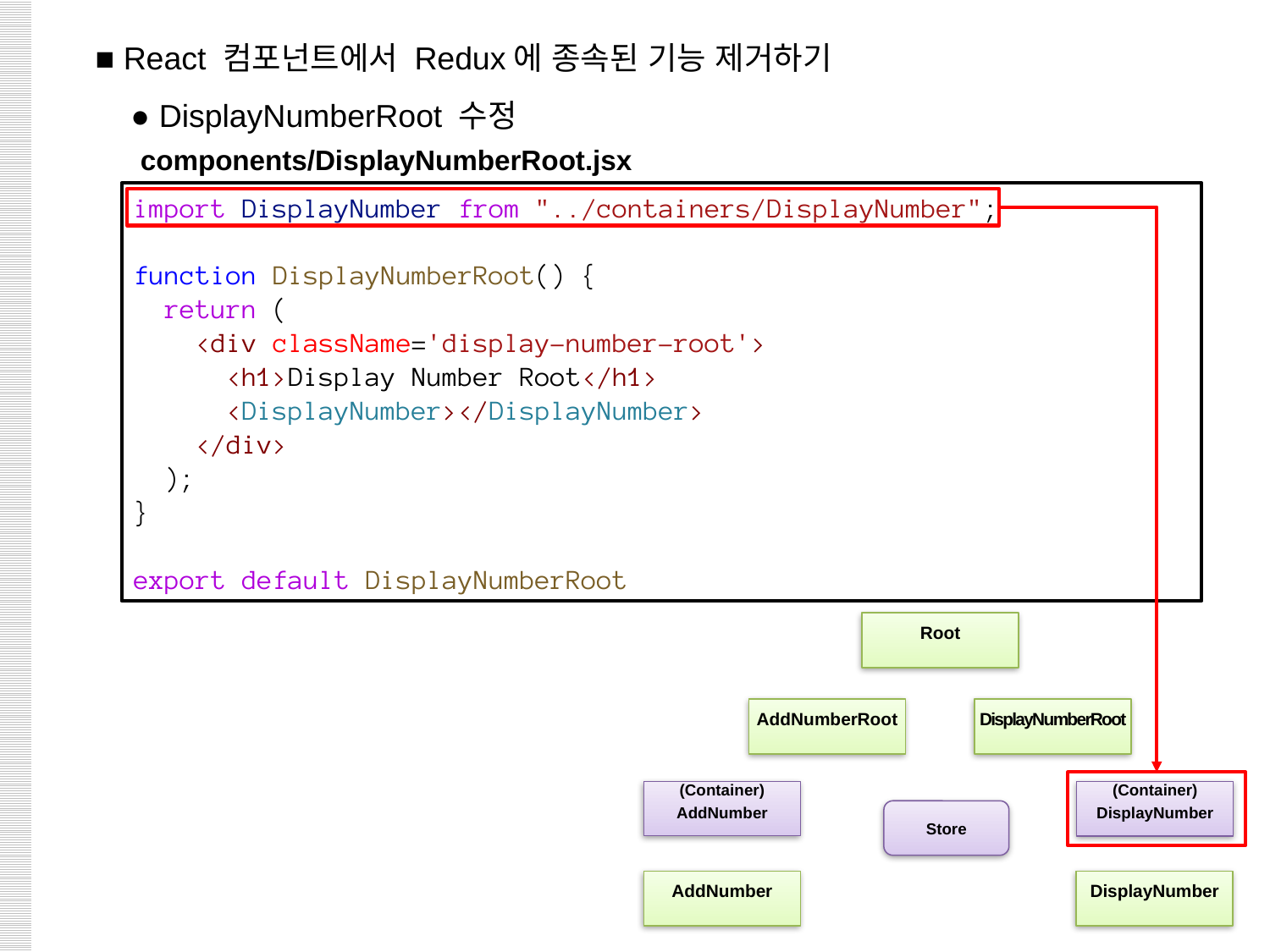

■ React 컴포넌트에서 Redux에 종속된 기능 제거하기
    ● DisplayNumberRoot 수정
components/DisplayNumberRoot.jsx
import DisplayNumber from "../containers/DisplayNumber";
function DisplayNumberRoot() {
  return (
    <div className='display-number-root'>
      <h1>Display Number Root</h1>
      <DisplayNumber></DisplayNumber>
    </div>
  );
}

export default DisplayNumberRoot

Root
AddNumberRoot
DisplayNumberRoot
(Container)
AddNumber
(Container)
DisplayNumber
Store
DisplayNumber
AddNumber